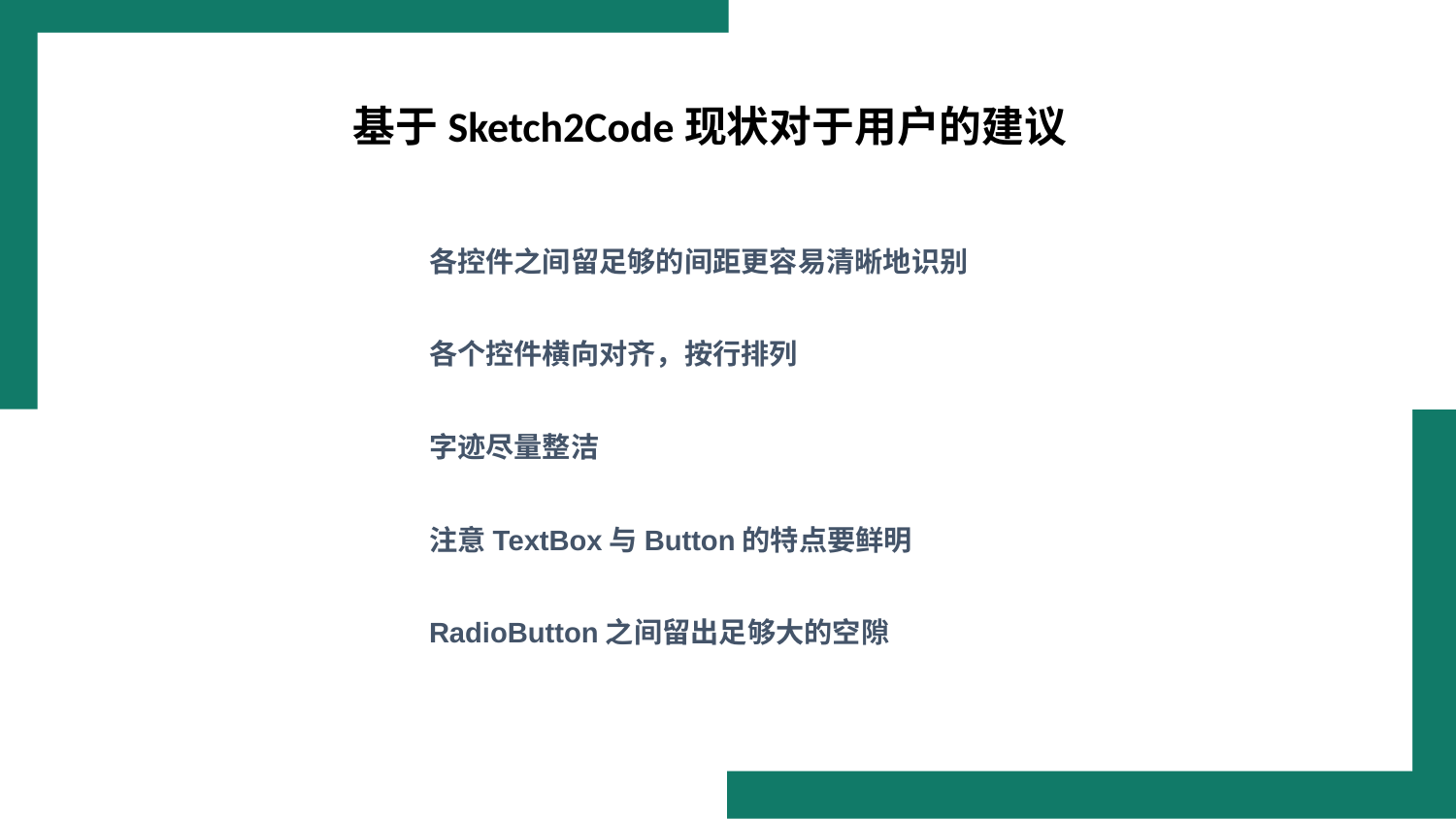

基于Sketch2Code现状对于用户的建议
各控件之间留足够的间距更容易清晰地识别

各个控件横向对齐，按行排列

字迹尽量整洁

注意TextBox与Button的特点要鲜明

RadioButton之间留出足够大的空隙